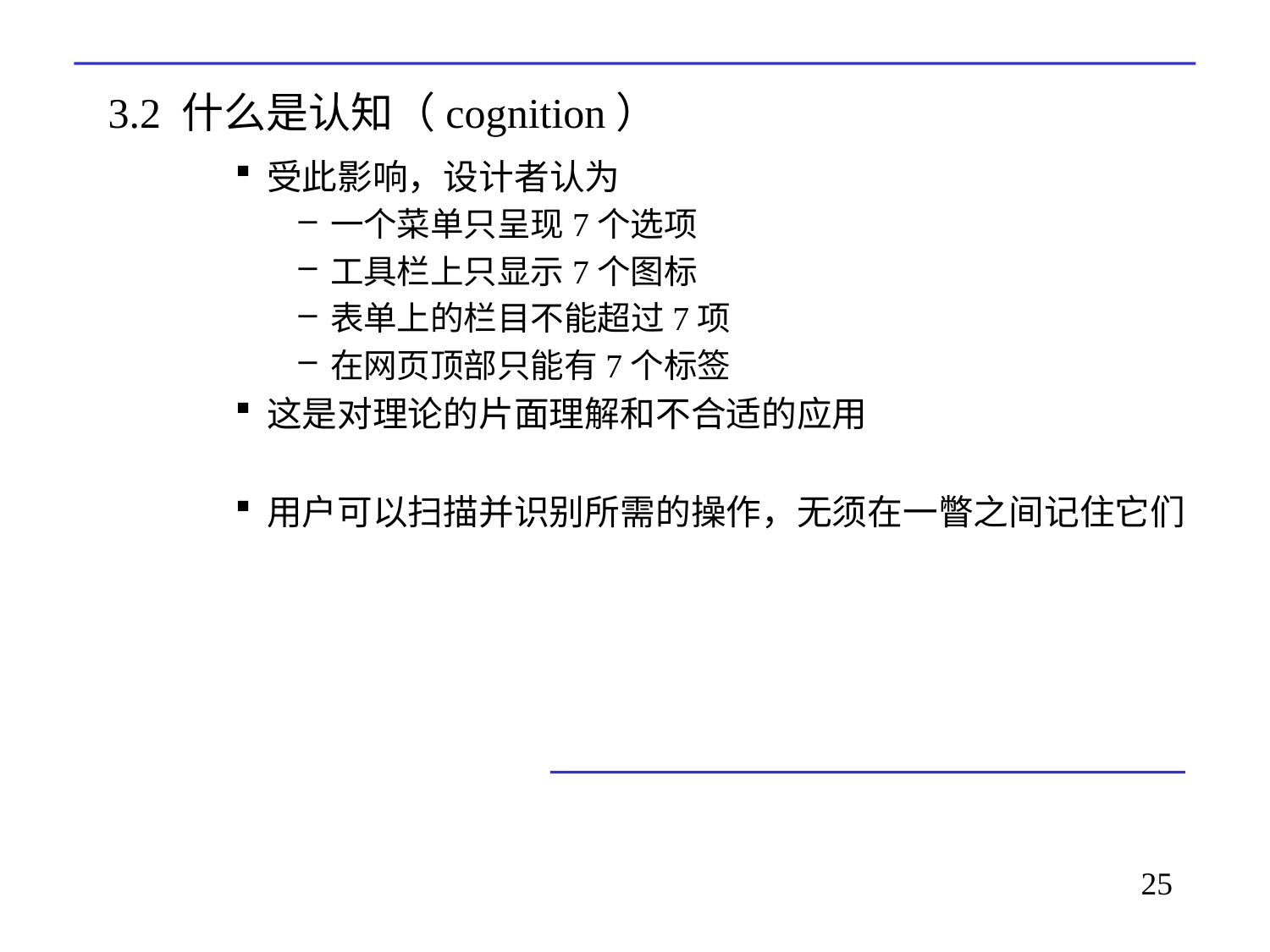

# 3.2 什么是认知（cognition）
受此影响，设计者认为
一个菜单只呈现7个选项
工具栏上只显示7个图标
表单上的栏目不能超过7项
在网页顶部只能有7个标签
这是对理论的片面理解和不合适的应用

用户可以扫描并识别所需的操作，无须在一瞥之间记住它们

25